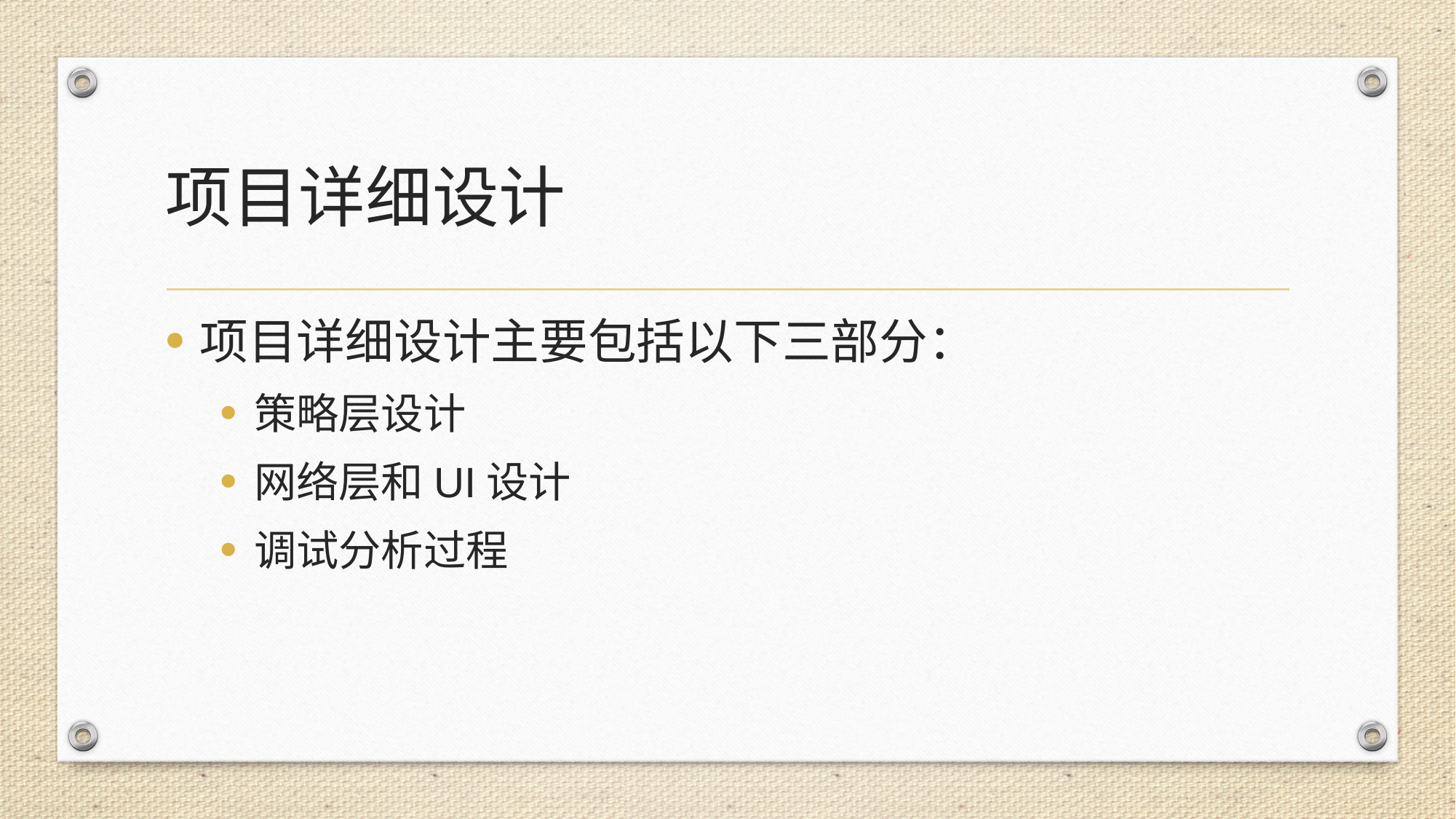

# 项目详细设计
项目详细设计主要包括以下三部分：
策略层设计
网络层和UI设计
调试分析过程